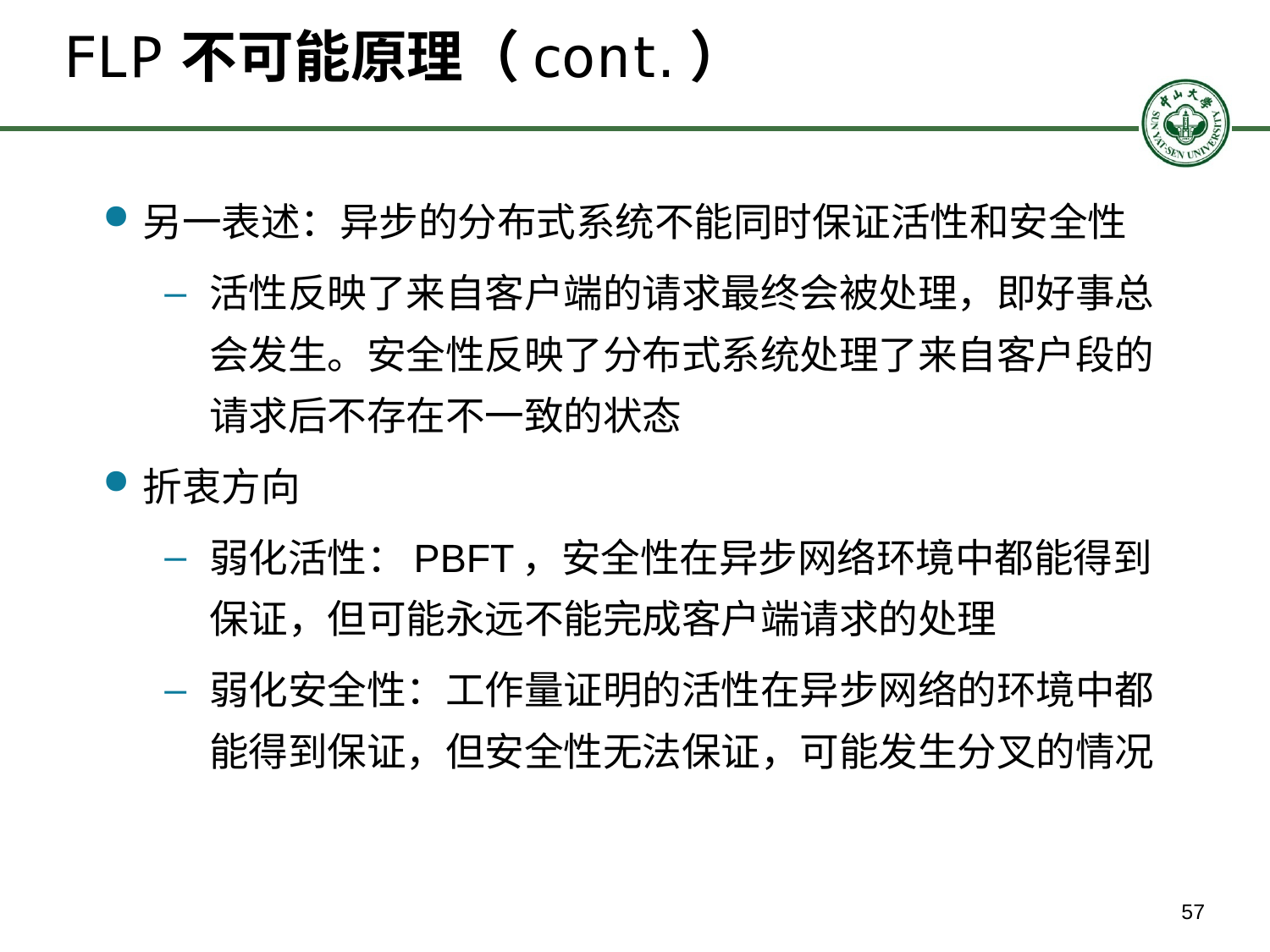

# FLP不可能原理（cont.）
另一表述：异步的分布式系统不能同时保证活性和安全性
活性反映了来自客户端的请求最终会被处理，即好事总会发生。安全性反映了分布式系统处理了来自客户段的请求后不存在不一致的状态
折衷方向
弱化活性：PBFT，安全性在异步网络环境中都能得到保证，但可能永远不能完成客户端请求的处理
弱化安全性：工作量证明的活性在异步网络的环境中都能得到保证，但安全性无法保证，可能发生分叉的情况